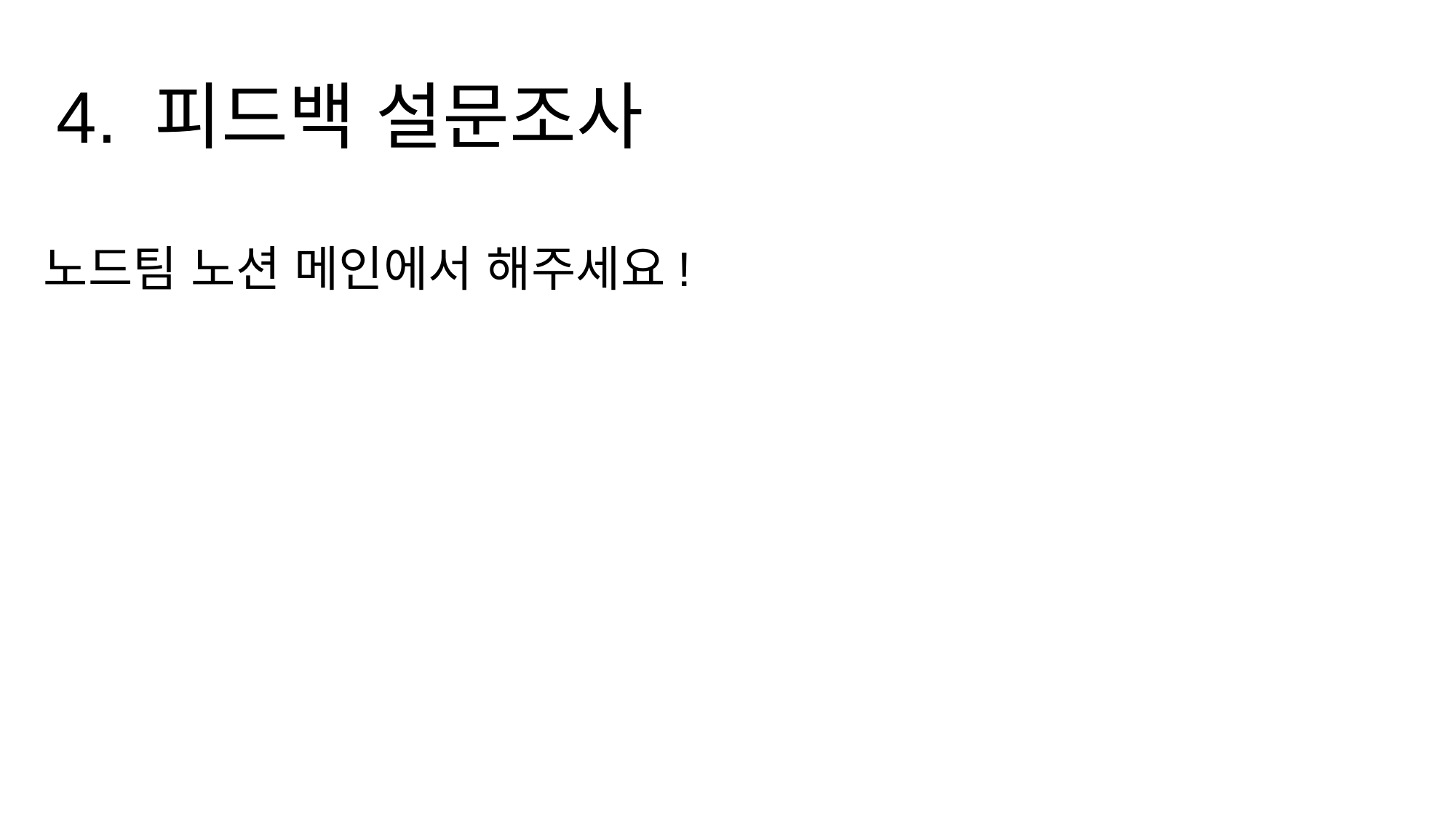

4. 피드백 설문조사
노드팀 노션 메인에서 해주세요!